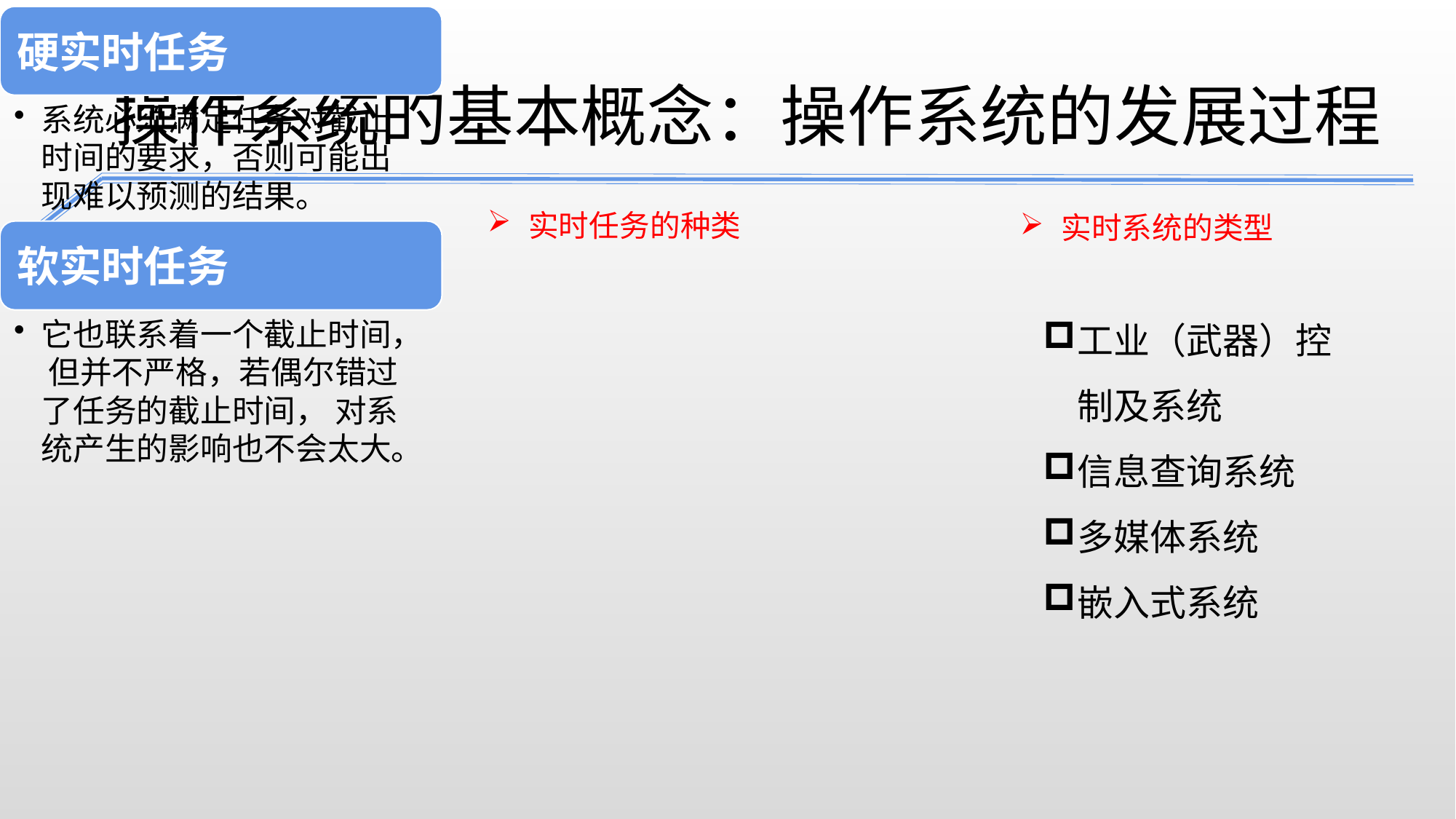

操作系统的基本概念：操作系统的发展过程
实时任务的种类
实时系统的类型
硬实时任务
系统必须满足任务对截止时间的要求，否则可能出现难以预测的结果。
软实时任务
它也联系着一个截止时间， 但并不严格，若偶尔错过了任务的截止时间， 对系统产生的影响也不会太大。
实时系统
工业（武器）控制及系统
信息查询系统
多媒体系统
嵌入式系统